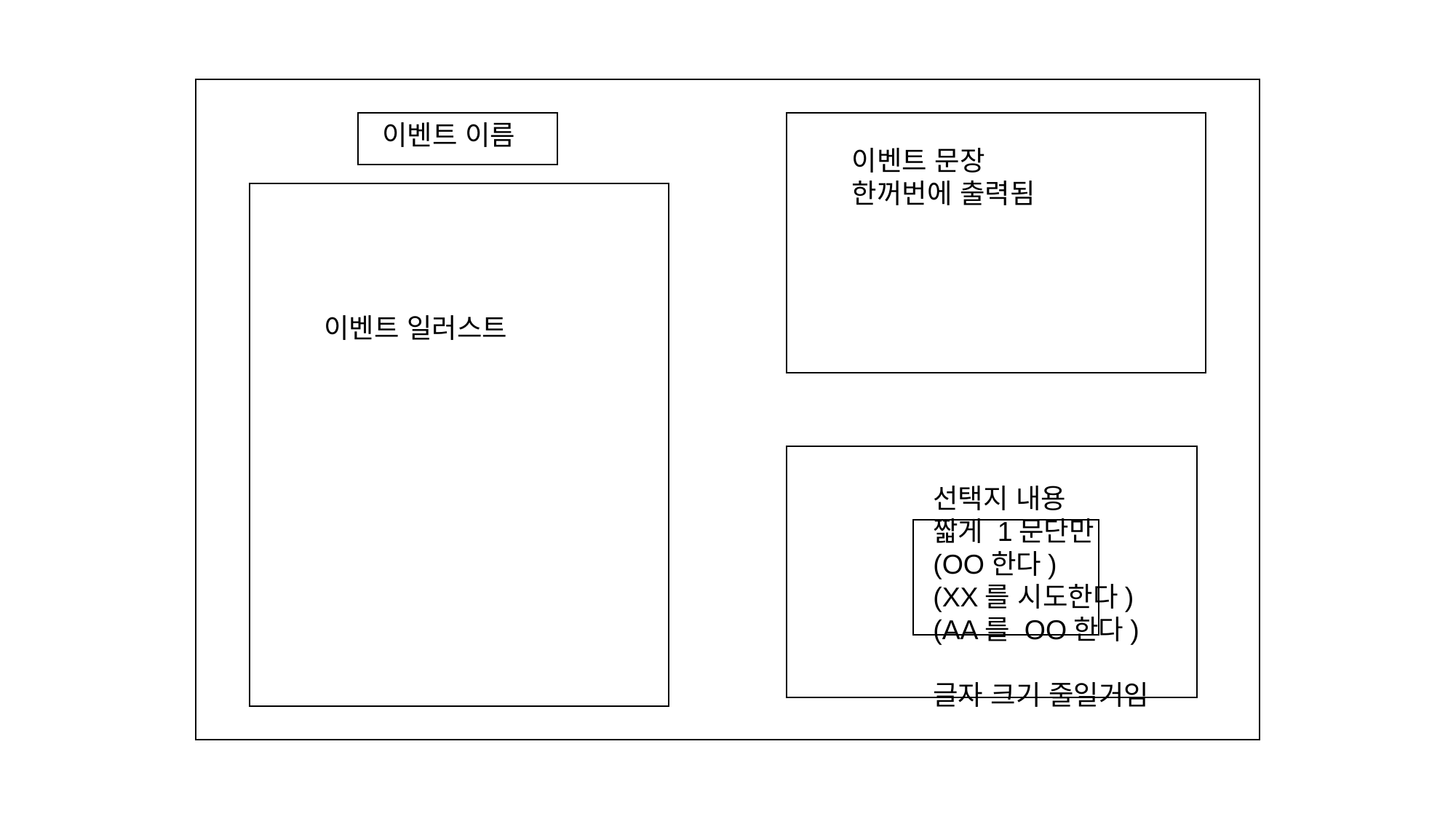

이벤트 이름

이벤트 문장
한꺼번에 출력됨

이벤트 일러스트

선택지 내용
짧게 1문단만
(OO한다)
(XX를 시도한다)
(AA를 OO한다)

글자 크기 줄일거임